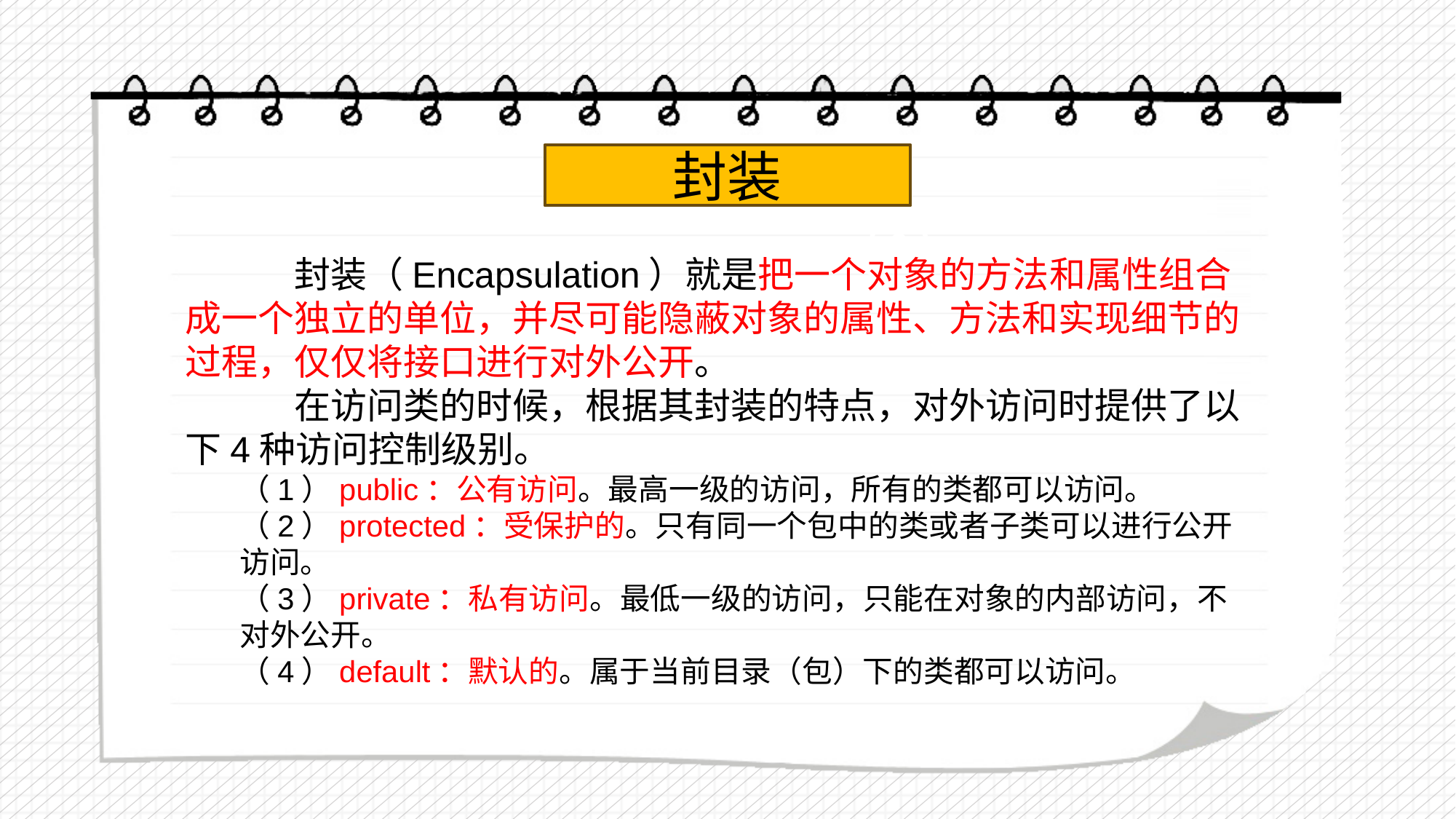

封装

	封装（Encapsulation）就是把一个对象的方法和属性组合成一个独立的单位，并尽可能隐蔽对象的属性、方法和实现细节的过程，仅仅将接口进行对外公开。
	在访问类的时候，根据其封装的特点，对外访问时提供了以下4种访问控制级别。
（1）public：公有访问。最高一级的访问，所有的类都可以访问。
（2）protected：受保护的。只有同一个包中的类或者子类可以进行公开访问。
（3）private：私有访问。最低一级的访问，只能在对象的内部访问，不对外公开。
（4）default：默认的。属于当前目录（包）下的类都可以访问。